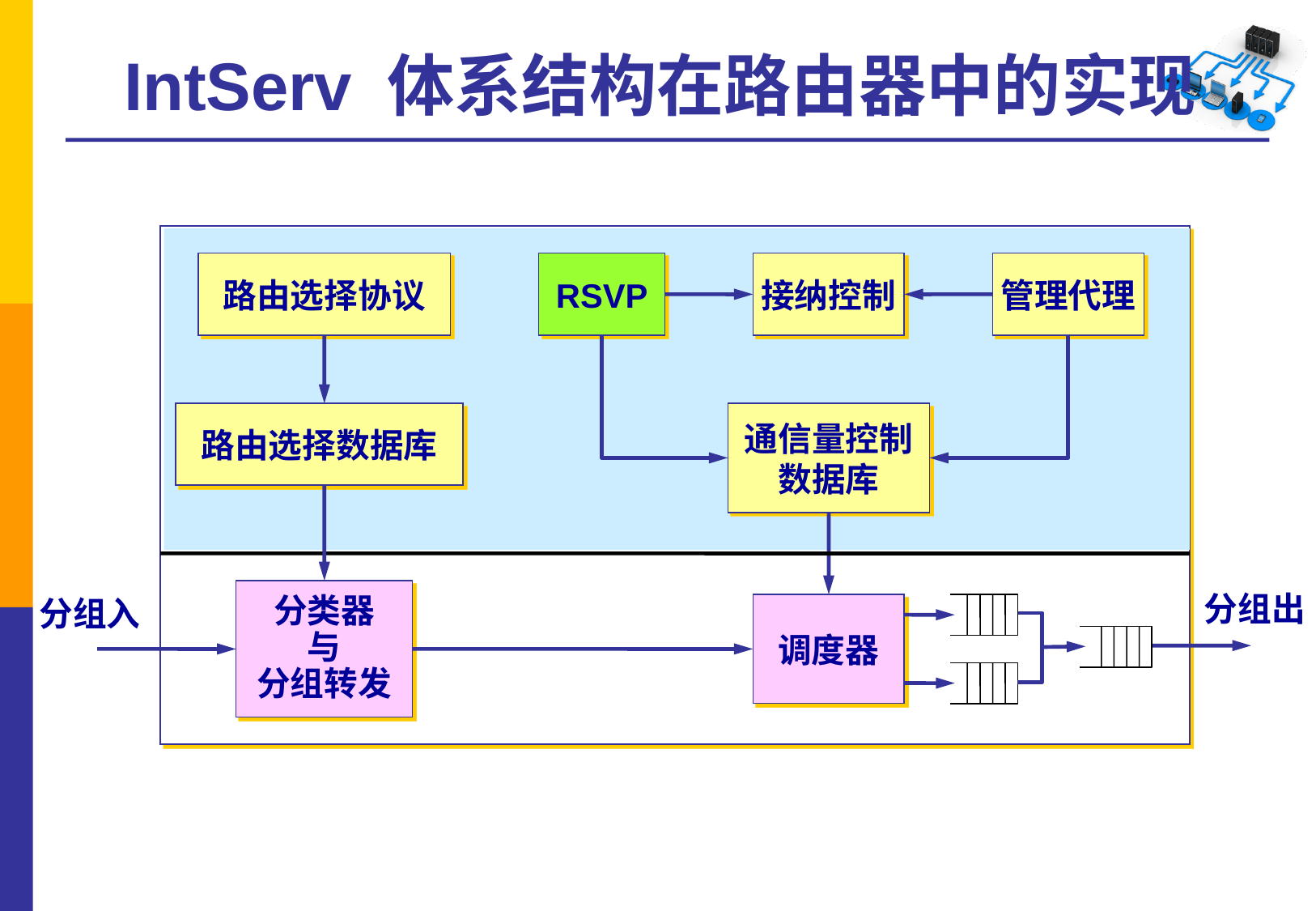

# IntServ 体系结构在路由器中的实现

路由选择协议
RSVP
接纳控制
管理代理

通信量控制
数据库
路由选择数据库

分类器
与
分组转发
分组出
分组入
调度器